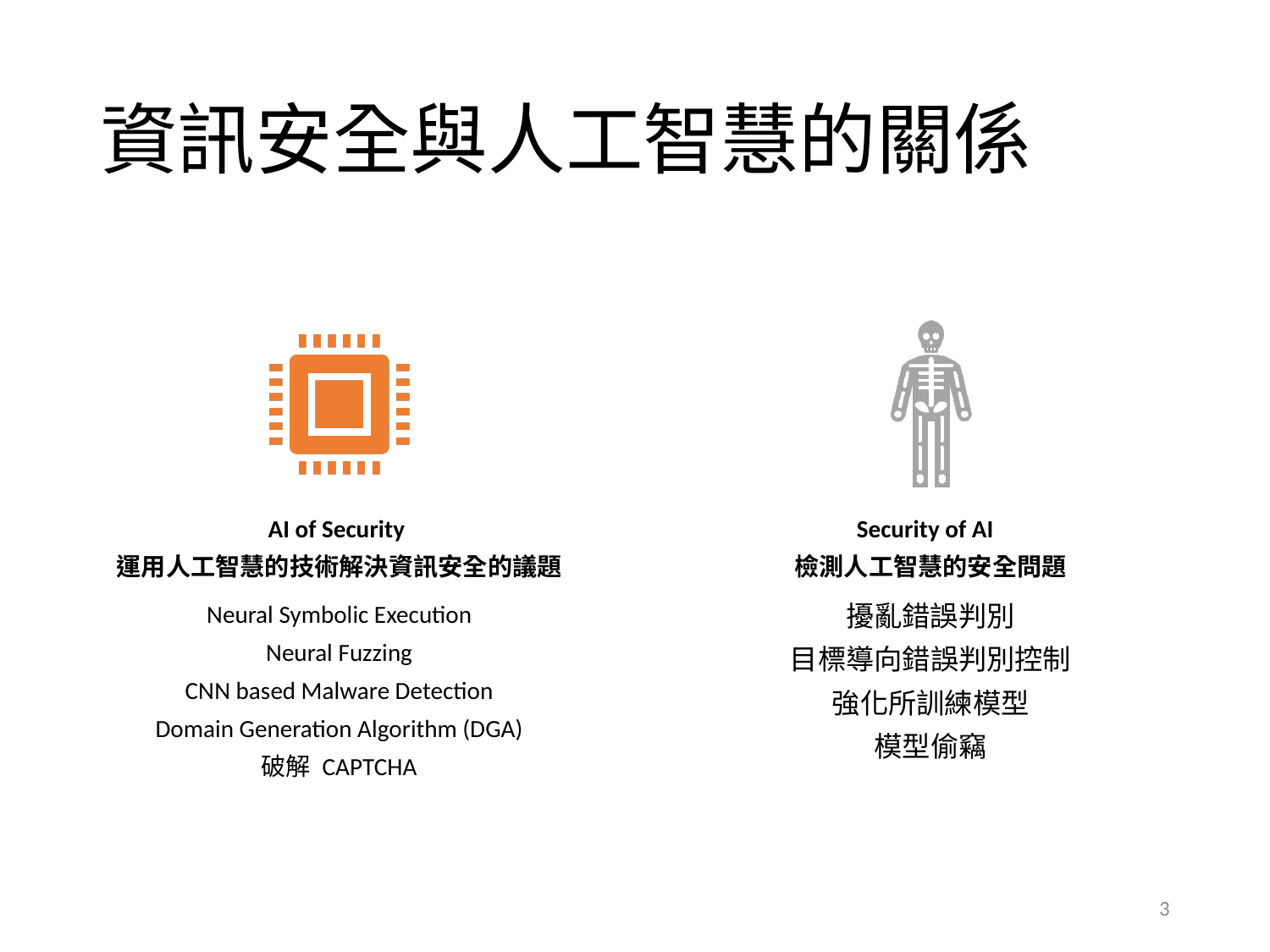

# 資訊安全與人工智慧的關係
AI of Security
運用人工智慧的技術解決資訊安全的議題
Neural Symbolic Execution
Neural Fuzzing
CNN based Malware Detection
Domain Generation Algorithm (DGA)
破解 CAPTCHA
Security of AI
檢測人工智慧的安全問題
擾亂錯誤判別
目標導向錯誤判別控制
強化所訓練模型
模型偷竊
3